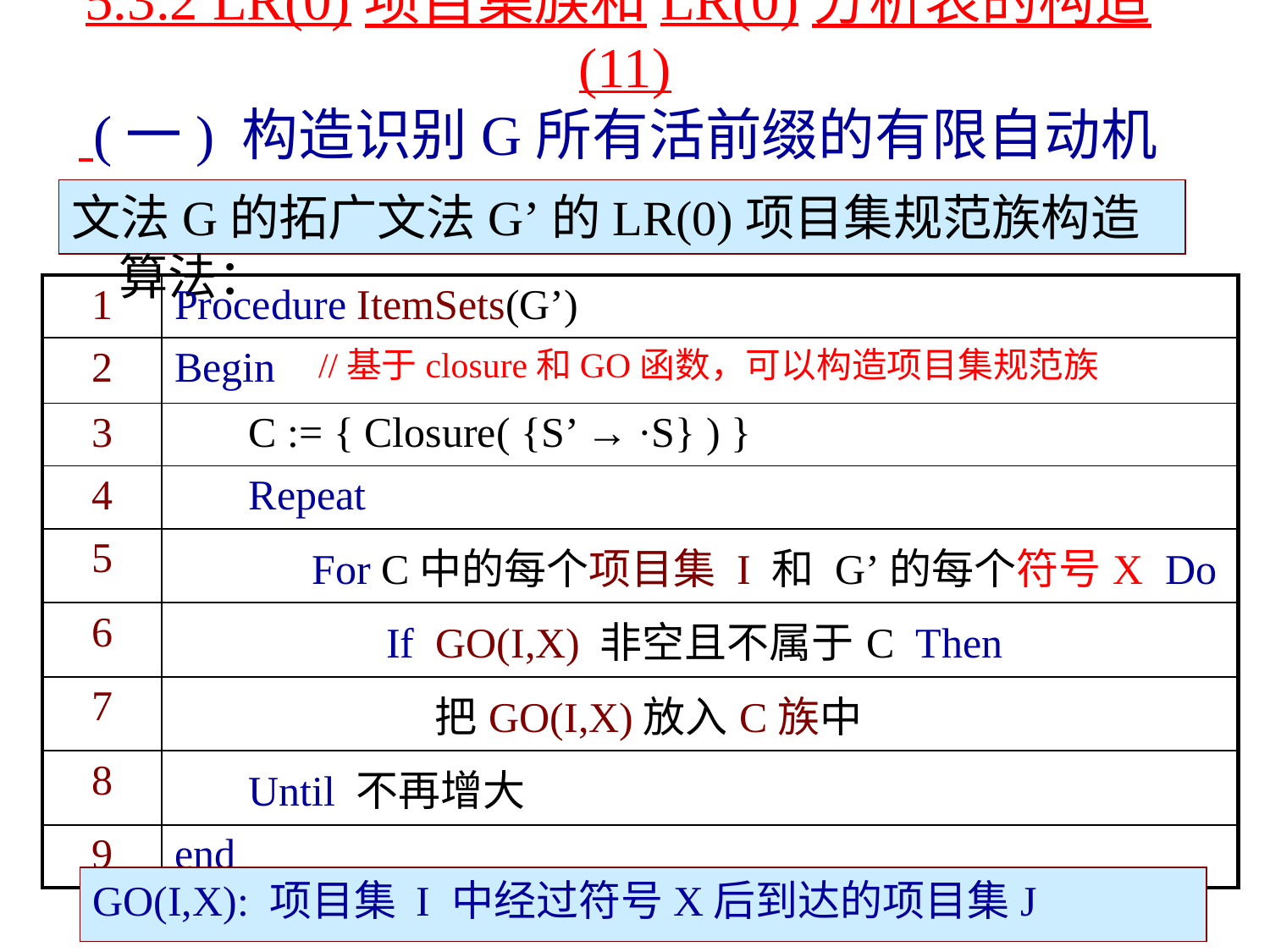

# 5.3.2 LR(0)项目集族和LR(0)分析表的构造(11) (一) 构造识别G所有活前缀的有限自动机(10)
文法G的拓广文法G’的LR(0)项目集规范族构造算法：
| 1 | Procedure ItemSets(G’) |
| --- | --- |
| 2 | Begin |
| 3 | C := { Closure( {S’ → ·S} ) } |
| 4 | Repeat |
| 5 | For C中的每个项目集 I 和 G’的每个符号X Do |
| 6 | If GO(I,X) 非空且不属于C Then |
| 7 | 把GO(I,X)放入C族中 |
| 8 | Until 不再增大 |
| 9 | end |
//基于closure和GO函数，可以构造项目集规范族
GO(I,X): 项目集 I 中经过符号X后到达的项目集J